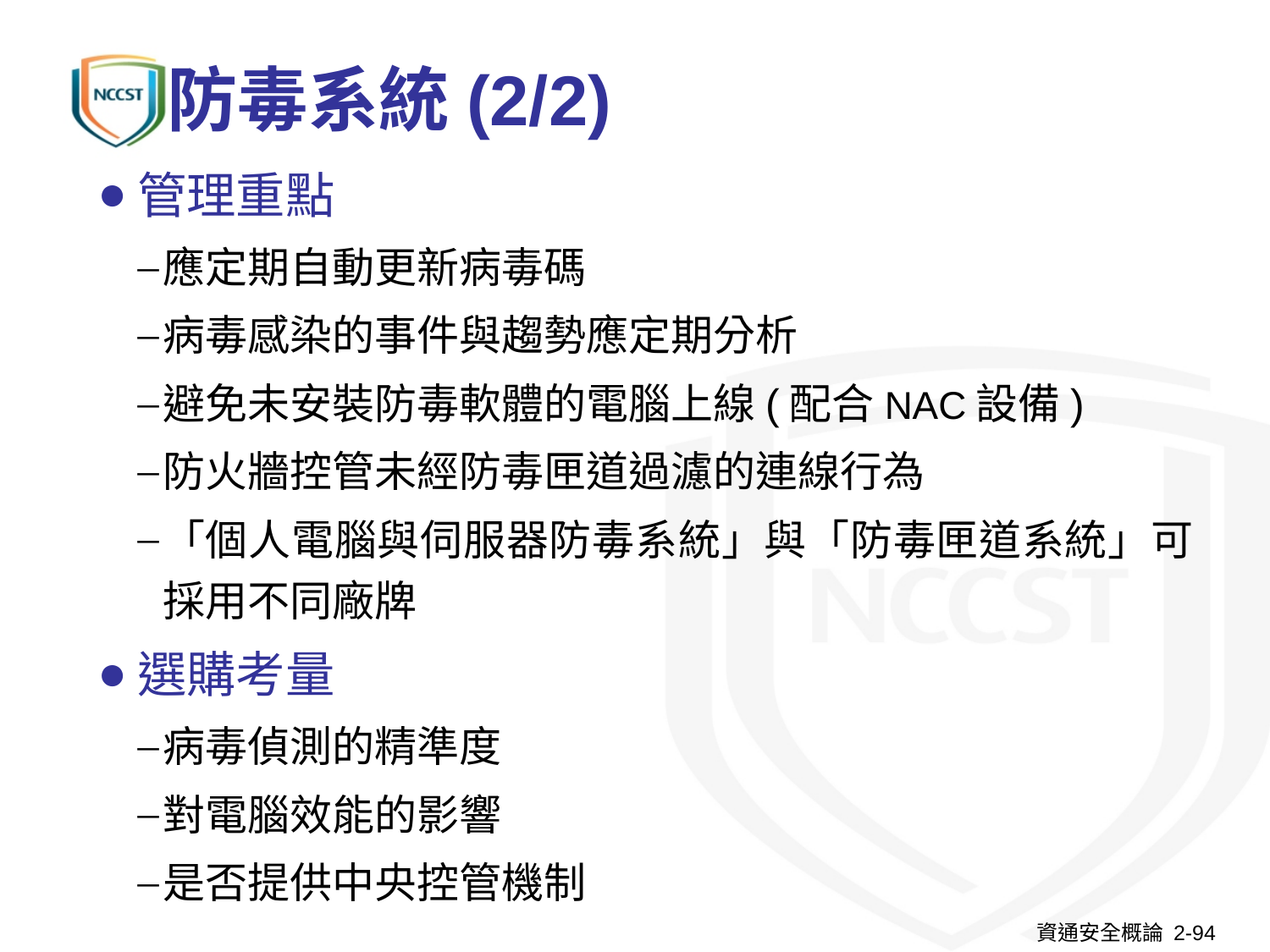

# 防毒系統(2/2)
管理重點
應定期自動更新病毒碼
病毒感染的事件與趨勢應定期分析
避免未安裝防毒軟體的電腦上線(配合NAC設備)
防火牆控管未經防毒匣道過濾的連線行為
「個人電腦與伺服器防毒系統」與「防毒匣道系統」可採用不同廠牌
選購考量
病毒偵測的精準度
對電腦效能的影響
是否提供中央控管機制